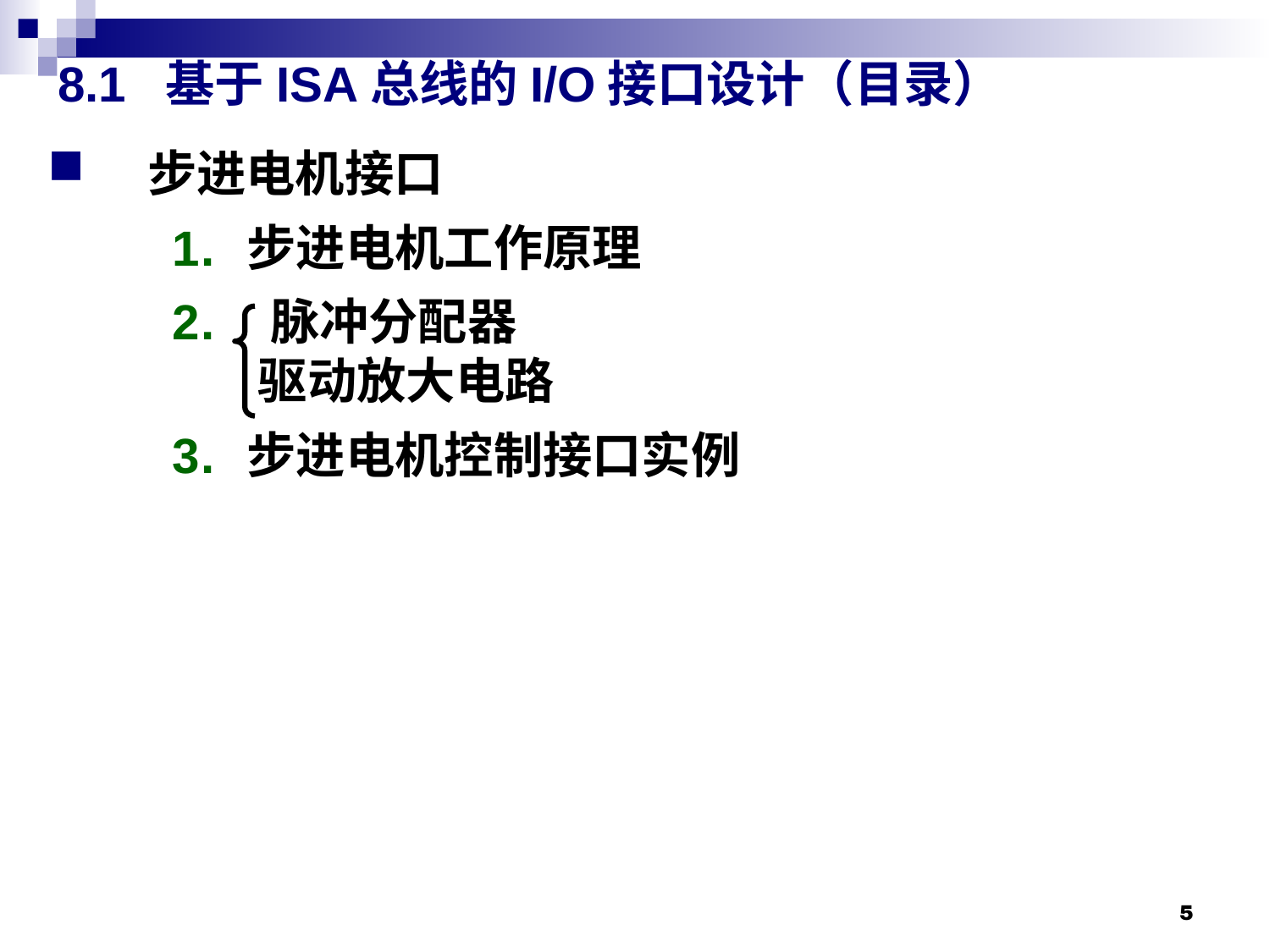

# 8.1  基于ISA总线的I/O接口设计（目录）
步进电机接口
步进电机工作原理
 脉冲分配器
 驱动放大电路
步进电机控制接口实例

5